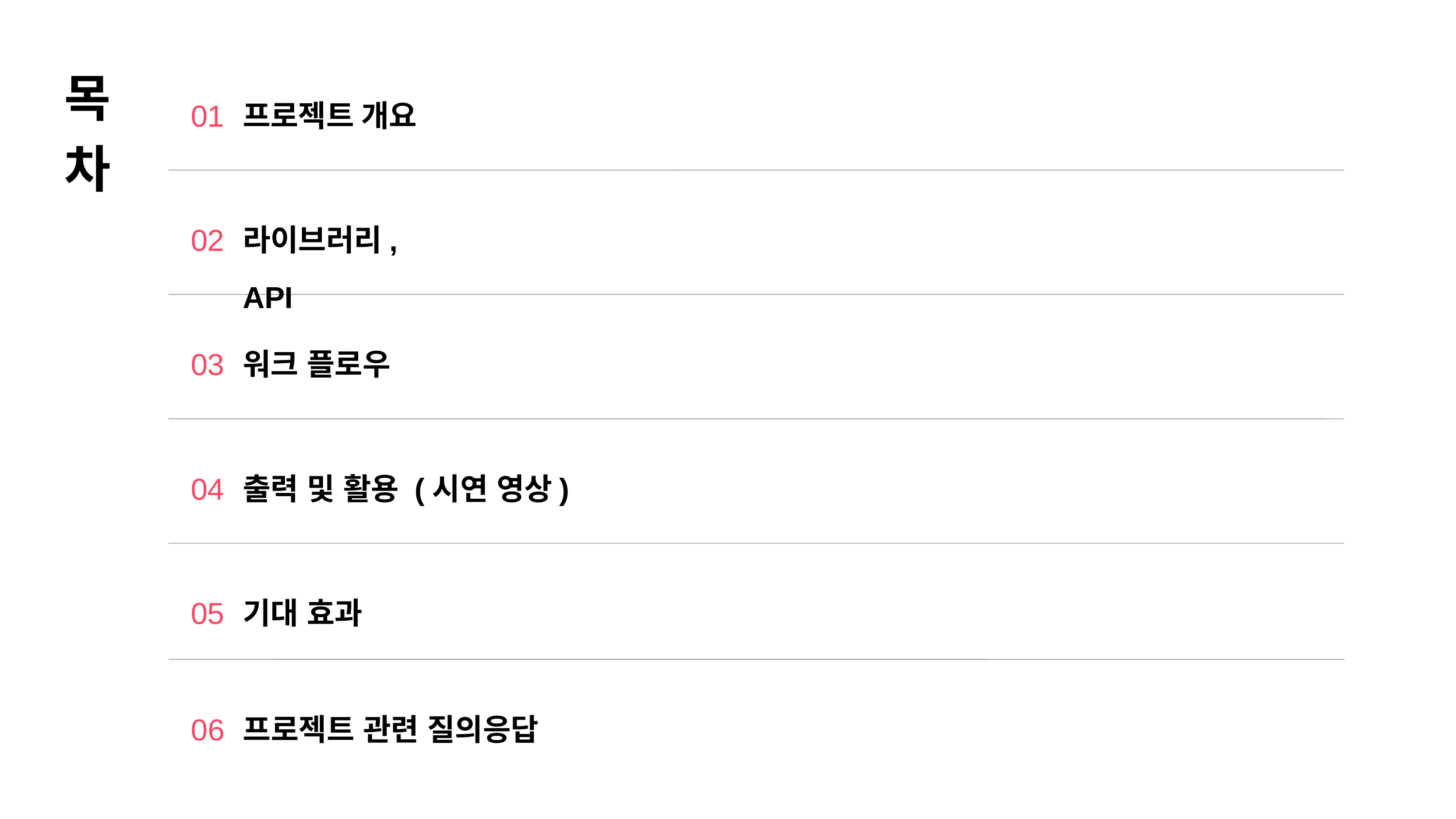

목차
01
프로젝트 개요

02
라이브러리, API

03
워크 플로우

04
출력 및 활용 (시연 영상)

05
기대 효과

06
프로젝트 관련 질의응답